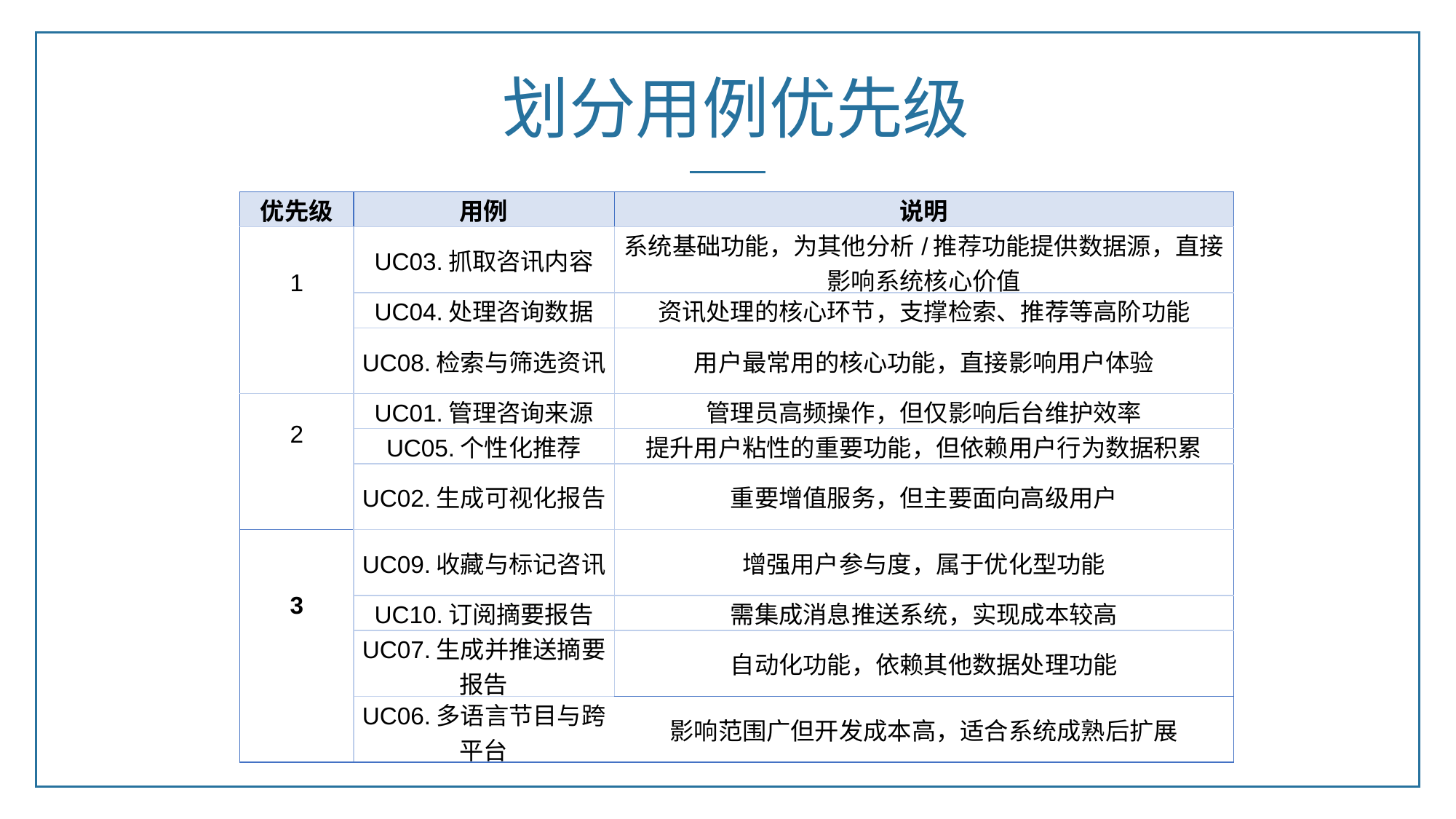

划分用例优先级
| 优先级 | 用例 | 说明 |
| --- | --- | --- |
| 1 | UC03.抓取咨讯内容 | 系统基础功能，为其他分析/推荐功能提供数据源，直接影响系统核心价值 |
|  | UC04.处理咨询数据 | 资讯处理的核心环节，支撑检索、推荐等高阶功能 |
|  | UC08.检索与筛选资讯 | 用户最常用的核心功能，直接影响用户体验 |
| 2 | UC01.管理咨询来源 | 管理员高频操作，但仅影响后台维护效率 |
|  | UC05.个性化推荐 | 提升用户粘性的重要功能，但依赖用户行为数据积累 |
|  | UC02.生成可视化报告 | 重要增值服务，但主要面向高级用户 |
| 3 | UC09.收藏与标记咨讯 | 增强用户参与度，属于优化型功能 |
|  | UC10.订阅摘要报告 | 需集成消息推送系统，实现成本较高 |
|  | UC07.生成并推送摘要报告 | 自动化功能，依赖其他数据处理功能 |
|  | UC06.多语言节目与跨平台 | 影响范围广但开发成本高，适合系统成熟后扩展 |